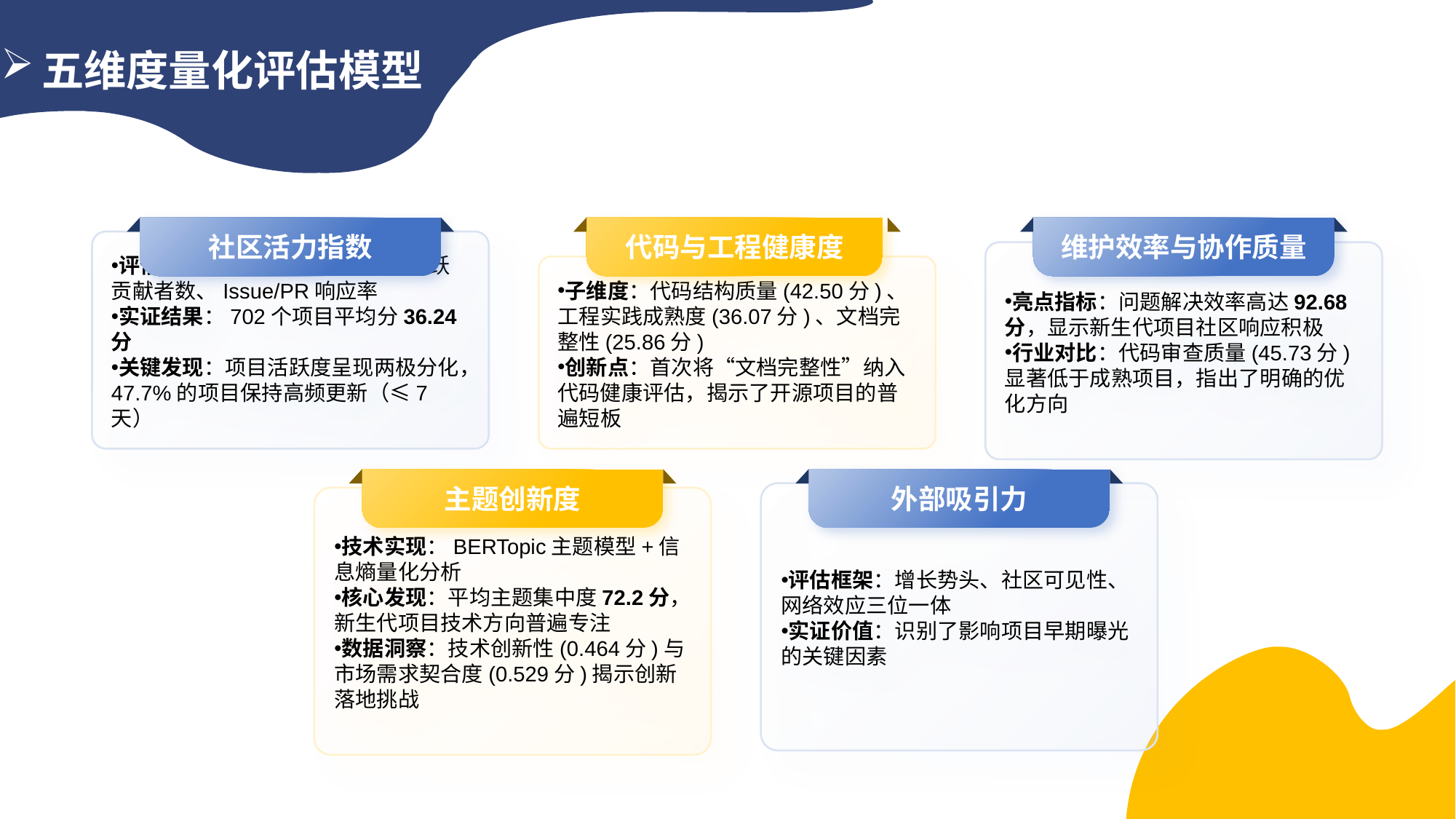

五维度量化评估模型

社区活力指数

代码与工程健康度

维护效率与协作质量

评估指标：近90天提交频率、活跃贡献者数、Issue/PR响应率
实证结果：702个项目平均分36.24分
关键发现：项目活跃度呈现两极分化，47.7%的项目保持高频更新（≤7天）

亮点指标：问题解决效率高达92.68分，显示新生代项目社区响应积极
行业对比：代码审查质量(45.73分)显著低于成熟项目，指出了明确的优化方向

子维度：代码结构质量(42.50分)、工程实践成熟度(36.07分)、文档完整性(25.86分)
创新点：首次将“文档完整性”纳入代码健康评估，揭示了开源项目的普遍短板

主题创新度

外部吸引力

评估框架：增长势头、社区可见性、网络效应三位一体
实证价值：识别了影响项目早期曝光的关键因素

技术实现：BERTopic主题模型+信息熵量化分析
核心发现：平均主题集中度72.2分，新生代项目技术方向普遍专注
数据洞察：技术创新性(0.464分)与市场需求契合度(0.529分)揭示创新落地挑战